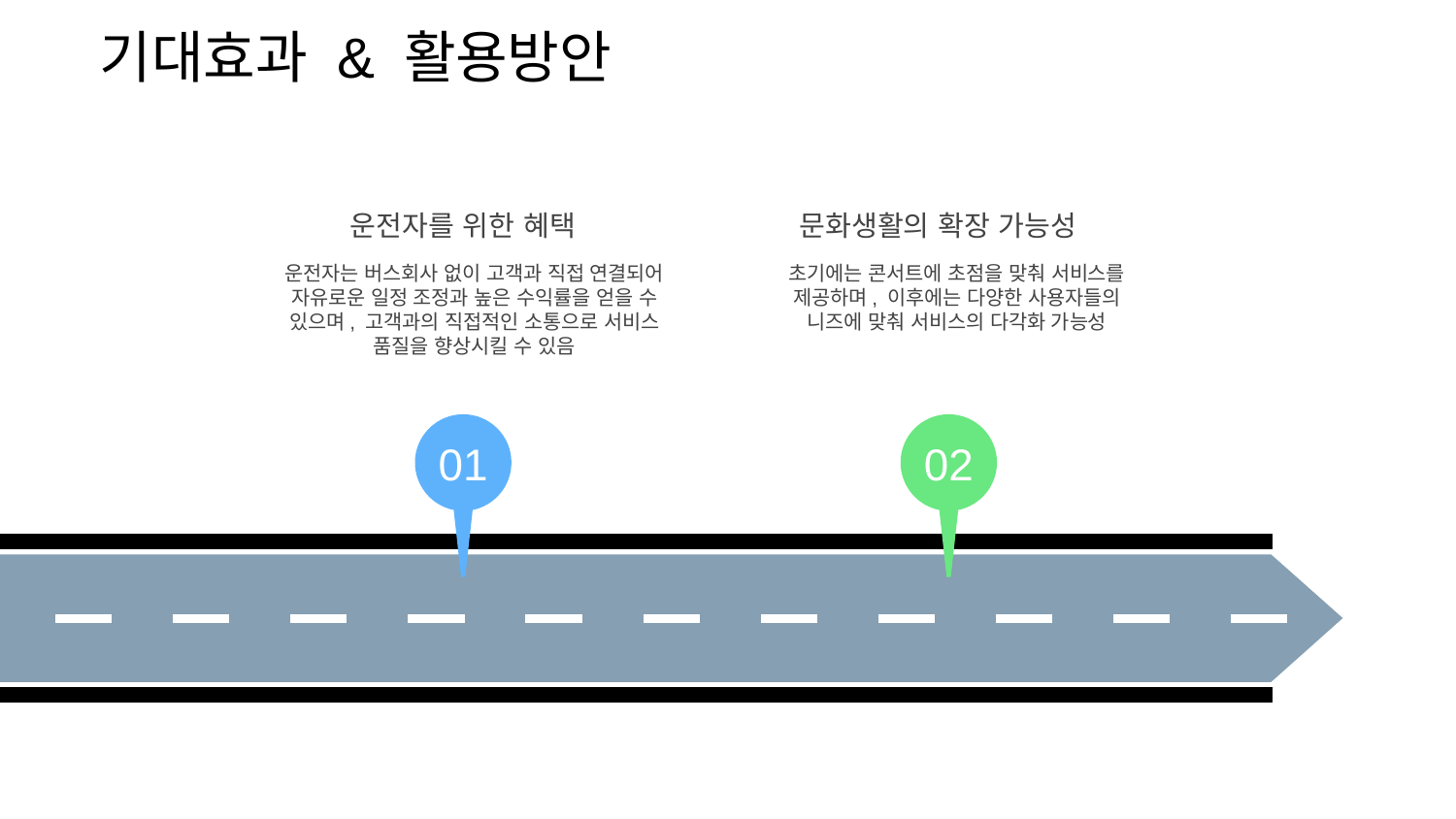

# 기대효과 & 활용방안
문화생활의 확장 가능성
초기에는 콘서트에 초점을 맞춰 서비스를 제공하며, 이후에는 다양한 사용자들의 니즈에 맞춰 서비스의 다각화 가능성
02
운전자를 위한 혜택
운전자는 버스회사 없이 고객과 직접 연결되어 자유로운 일정 조정과 높은 수익률을 얻을 수 있으며, 고객과의 직접적인 소통으로 서비스 품질을 향상시킬 수 있음
01